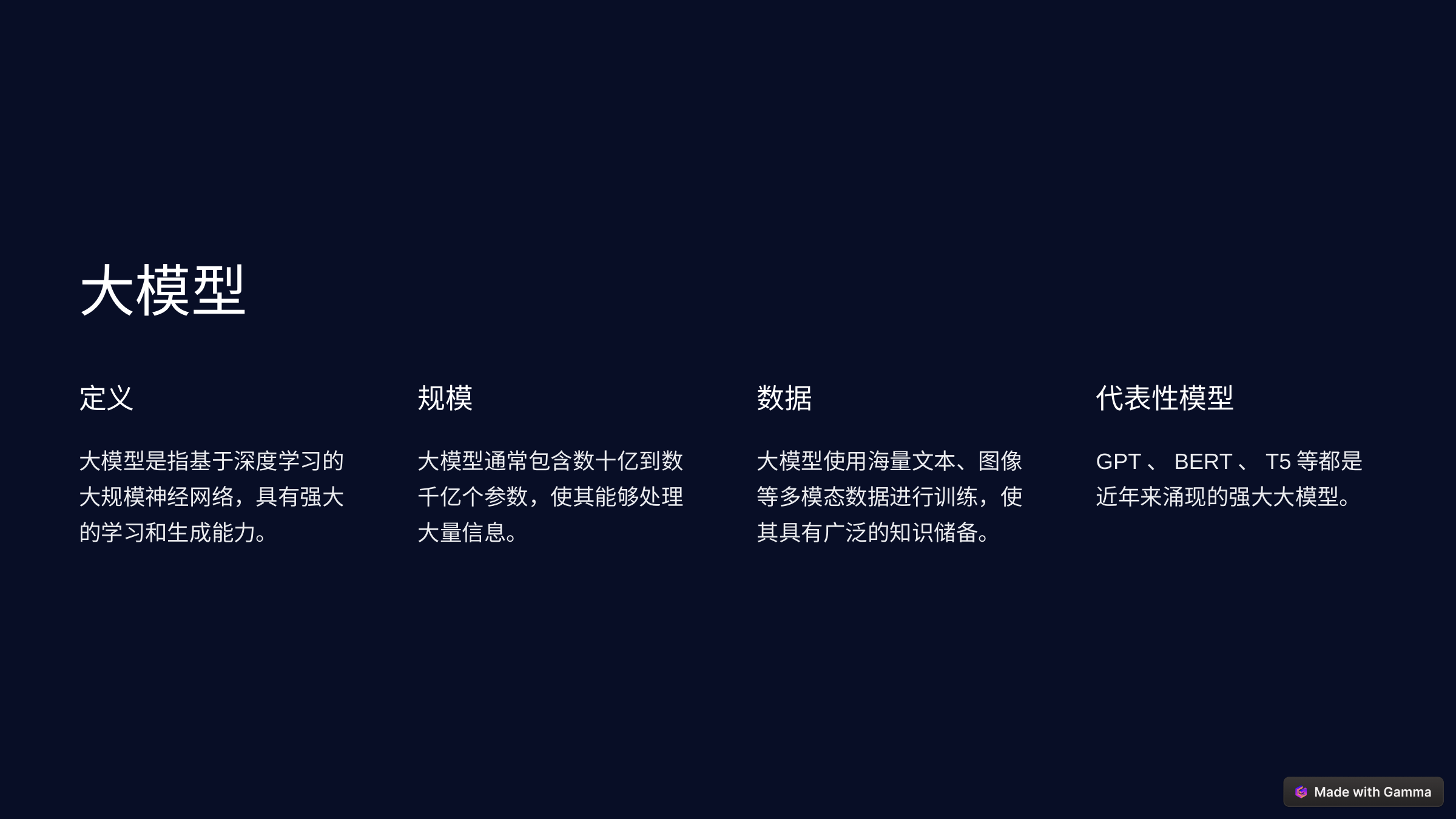

大模型
定义
规模
数据
代表性模型
大模型是指基于深度学习的大规模神经网络，具有强大的学习和生成能力。
大模型通常包含数十亿到数千亿个参数，使其能够处理大量信息。
大模型使用海量文本、图像等多模态数据进行训练，使其具有广泛的知识储备。
GPT、BERT、T5等都是近年来涌现的强大大模型。